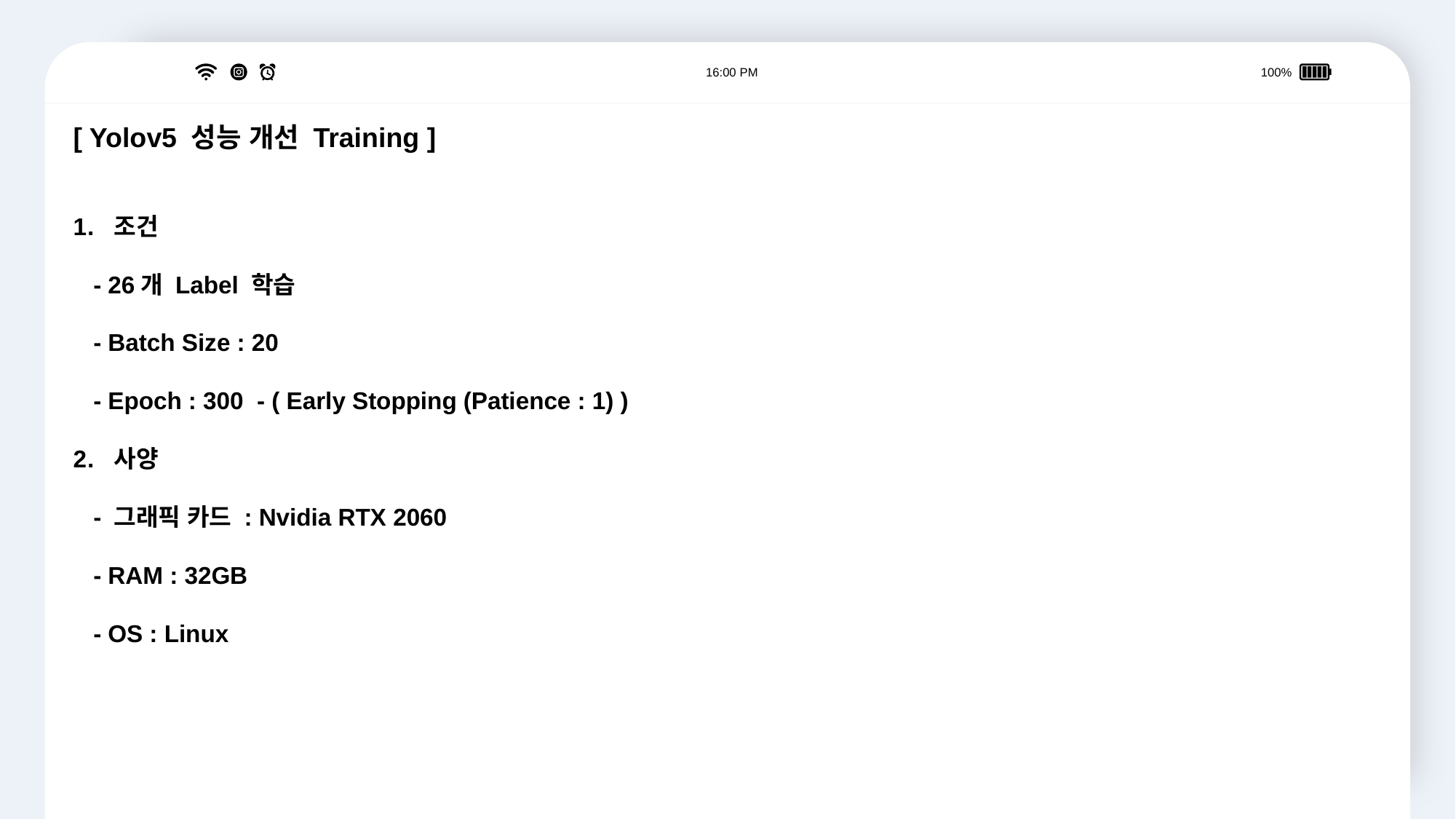

16:00 PM
100%

[ Yolov5 성능 개선 Training ]

조건

   - 26개 Label 학습

   - Batch Size : 20

   - Epoch : 300  - ( Early Stopping (Patience : 1) )

사양

   - 그래픽 카드 : Nvidia RTX 2060

   - RAM : 32GB

   - OS : Linux